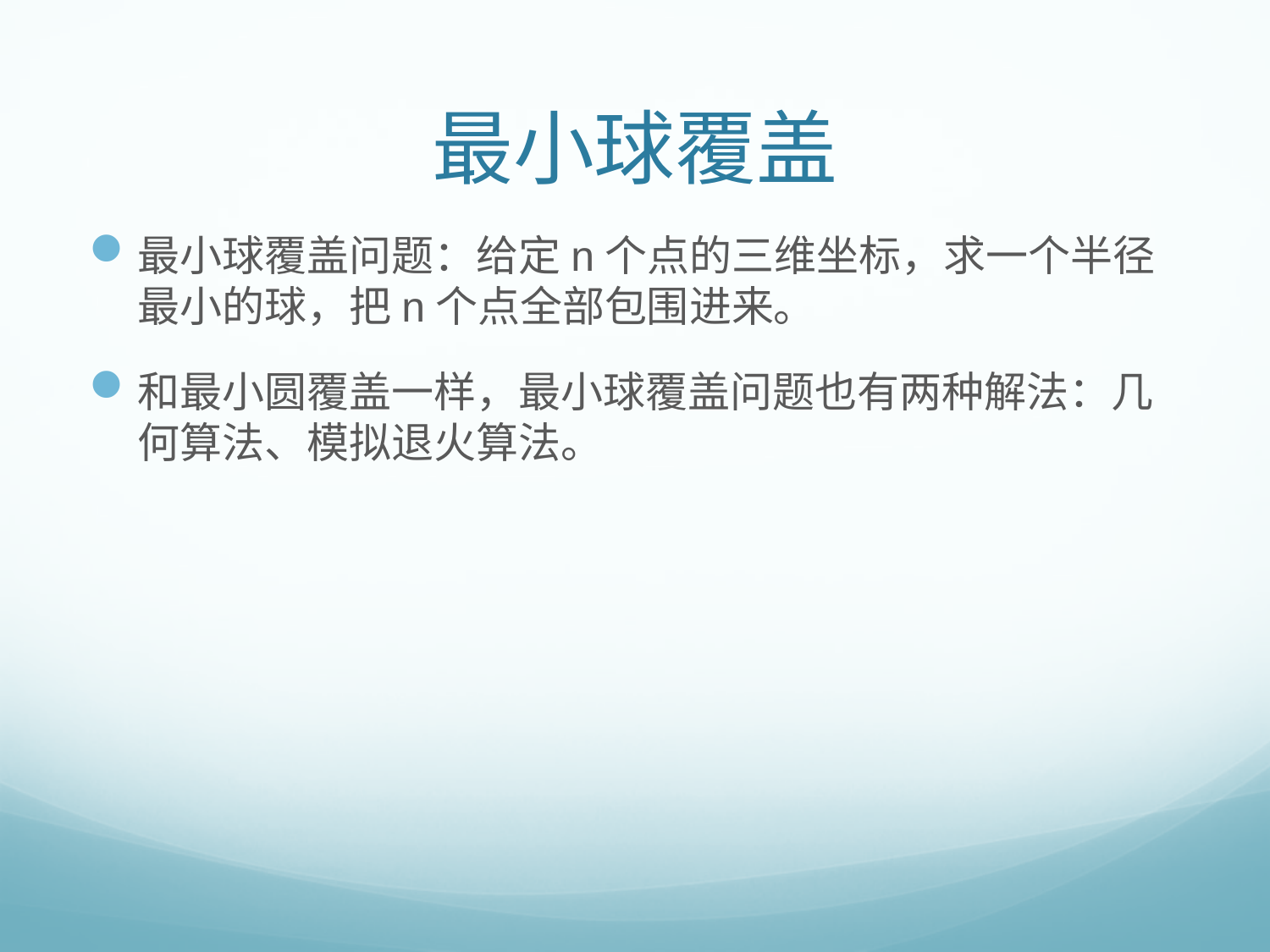

# 最小球覆盖
最小球覆盖问题：给定n个点的三维坐标，求一个半径最小的球，把n个点全部包围进来。
和最小圆覆盖一样，最小球覆盖问题也有两种解法：几何算法、模拟退火算法。